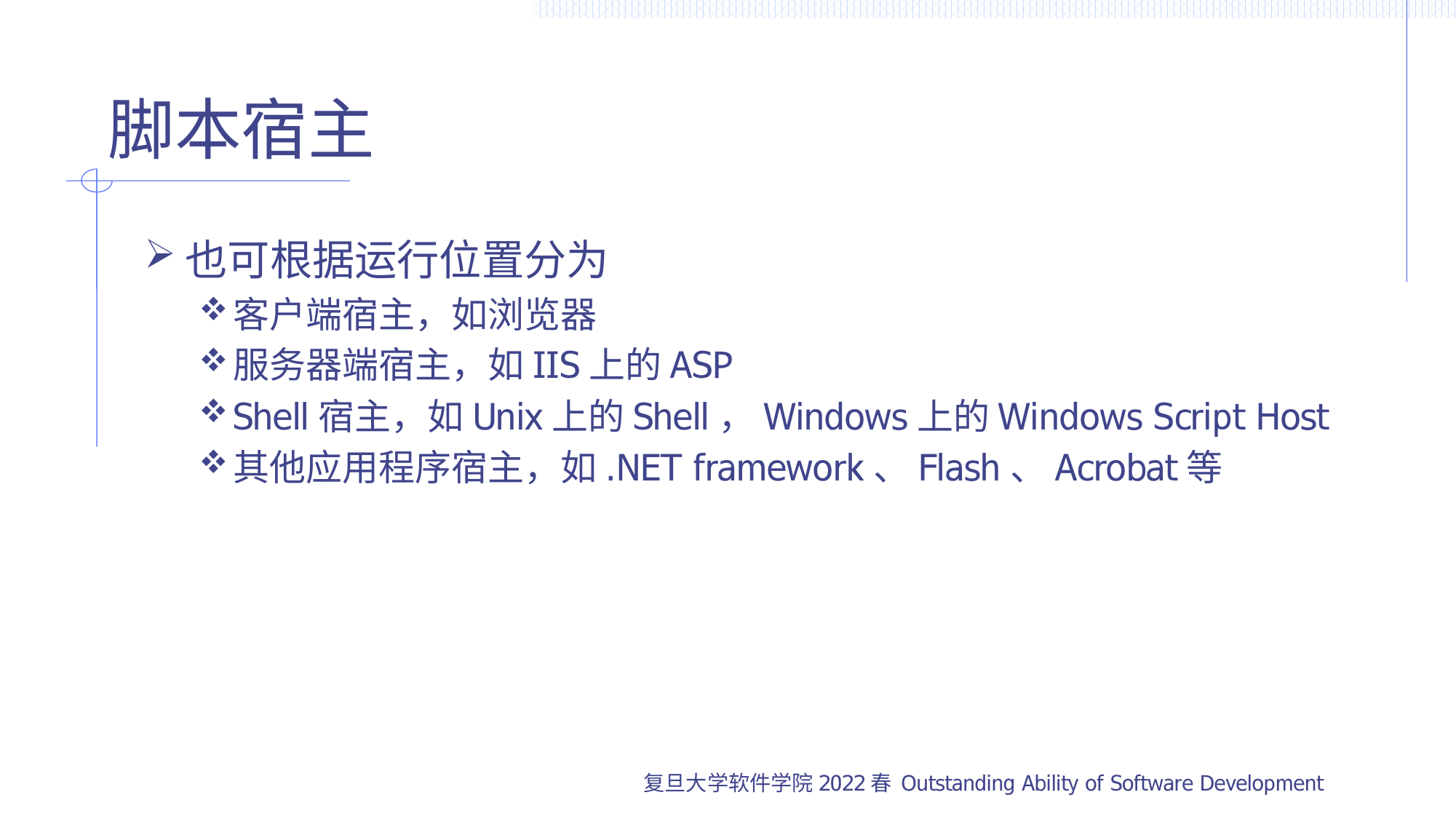

# 脚本宿主
也可根据运行位置分为
客户端宿主，如浏览器
服务器端宿主，如IIS上的ASP
Shell宿主，如Unix上的Shell，Windows上的Windows Script Host
其他应用程序宿主，如.NET framework、Flash、Acrobat等